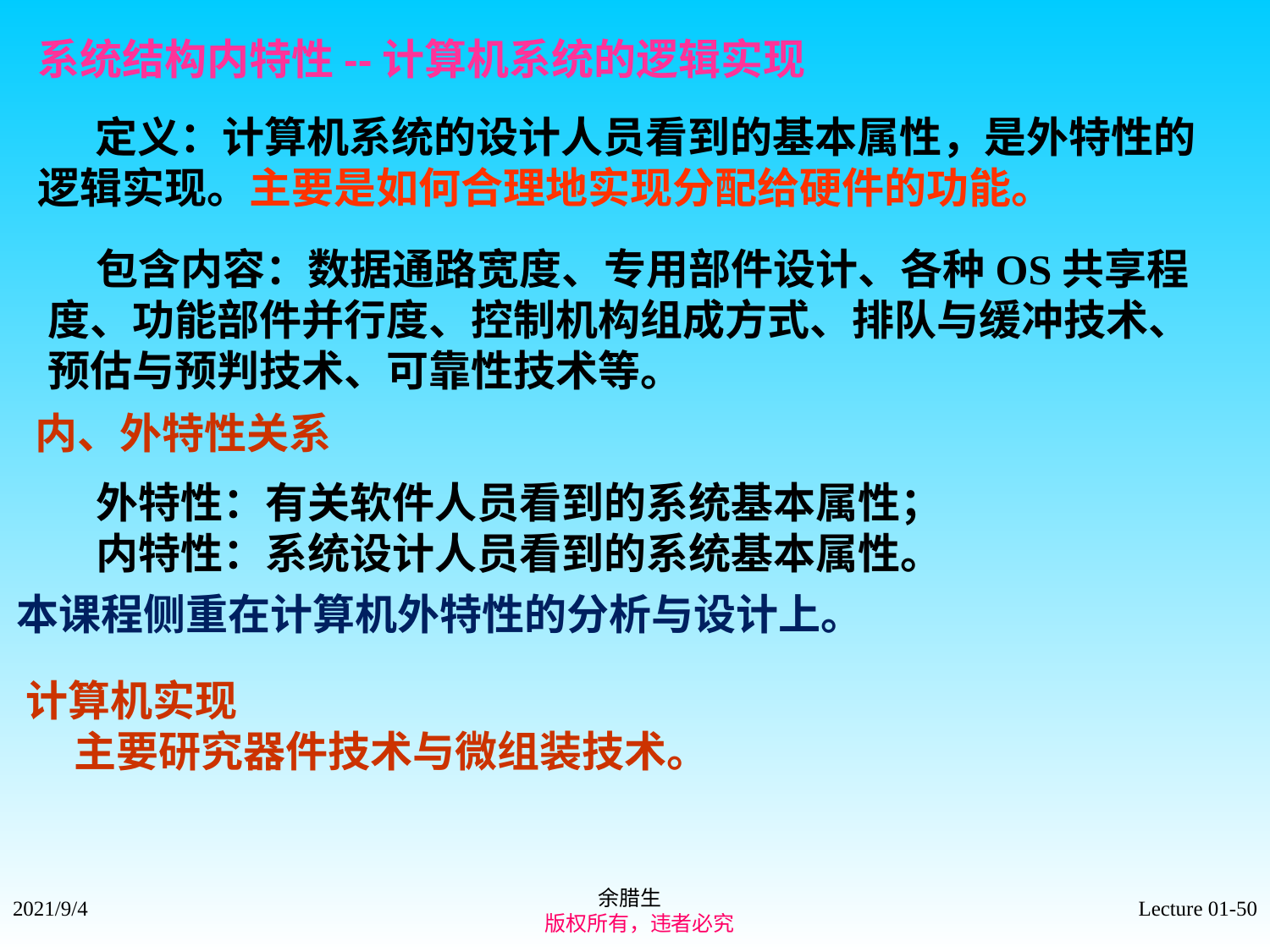

系统结构内特性--计算机系统的逻辑实现
     定义：计算机系统的设计人员看到的基本属性，是外特性的逻辑实现。主要是如何合理地实现分配给硬件的功能。

    包含内容：数据通路宽度、专用部件设计、各种OS共享程度、功能部件并行度、控制机构组成方式、排队与缓冲技术、预估与预判技术、可靠性技术等。
内、外特性关系
  外特性：有关软件人员看到的系统基本属性；
  内特性：系统设计人员看到的系统基本属性。
   本课程侧重在计算机外特性的分析与设计上。
计算机实现
    主要研究器件技术与微组装技术。
余腊生
 版权所有，违者必究
2021/9/4
Lecture 01-50